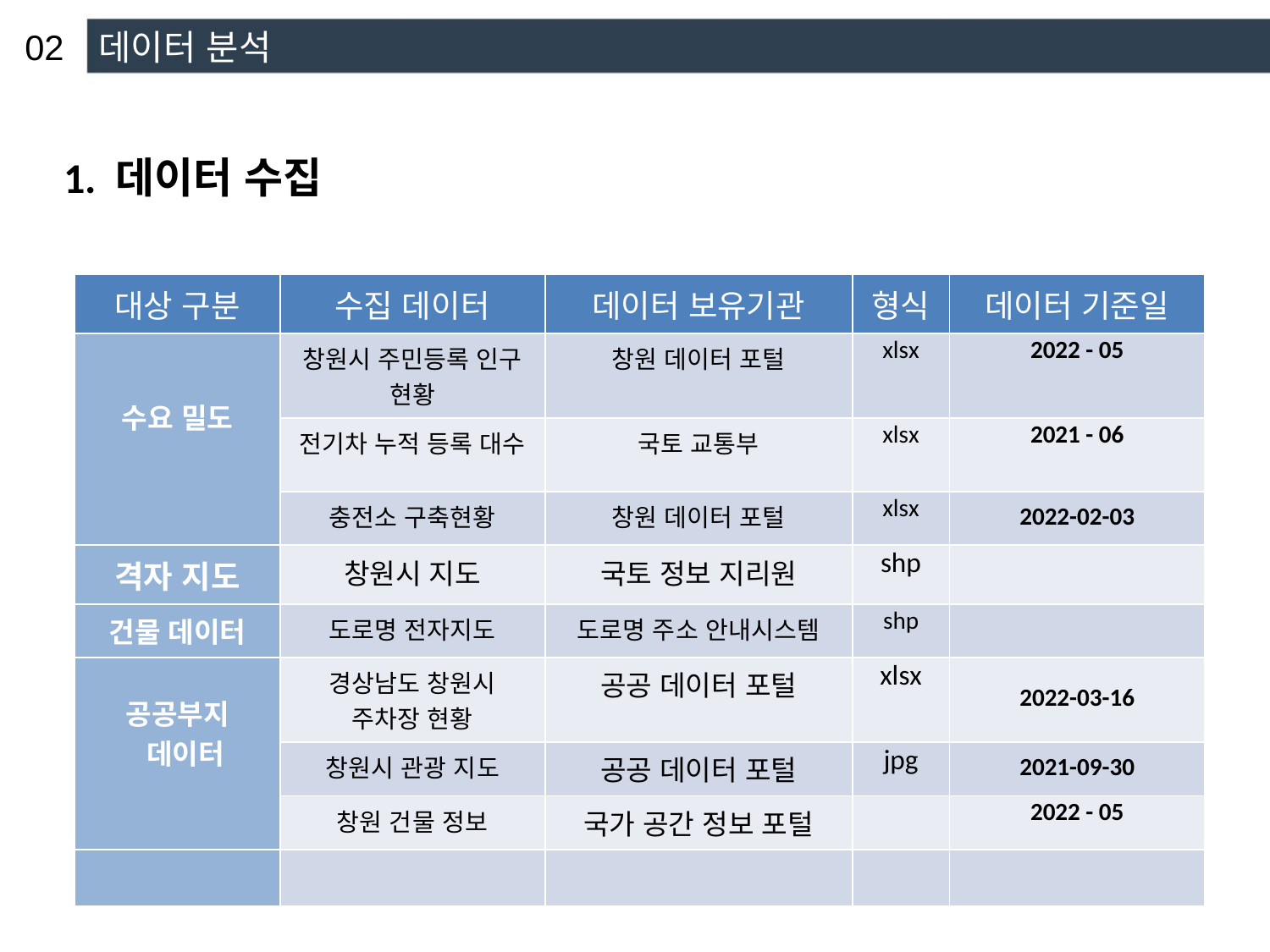

02   데이터 분석
1. 데이터 수집
| 대상 구분 | 수집 데이터 | 데이터 보유기관 | 형식 | 데이터 기준일 |
| --- | --- | --- | --- | --- |
| 수요 밀도 | 창원시 주민등록 인구 현황 | 창원 데이터 포털 | xlsx | 2022 - 05 |
|  | 전기차 누적 등록 대수 | 국토 교통부 | xlsx | 2021 - 06 |
|  | 충전소 구축현황 | 창원 데이터 포털 | xlsx | 2022-02-03 |
| 격자 지도 | 창원시 지도 | 국토 정보 지리원 | shp |  |
| 건물 데이터 | 도로명 전자지도 | 도로명 주소 안내시스템 | shp |  |
| 공공부지 데이터 | 경상남도 창원시 주차장 현황 | 공공 데이터 포털 | xlsx | 2022-03-16 |
|  | 창원시 관광 지도 | 공공 데이터 포털 | jpg | 2021-09-30 |
|  | 창원 건물 정보 | 국가 공간 정보 포털 |  | 2022 - 05 |
|  |  |  |  |  |